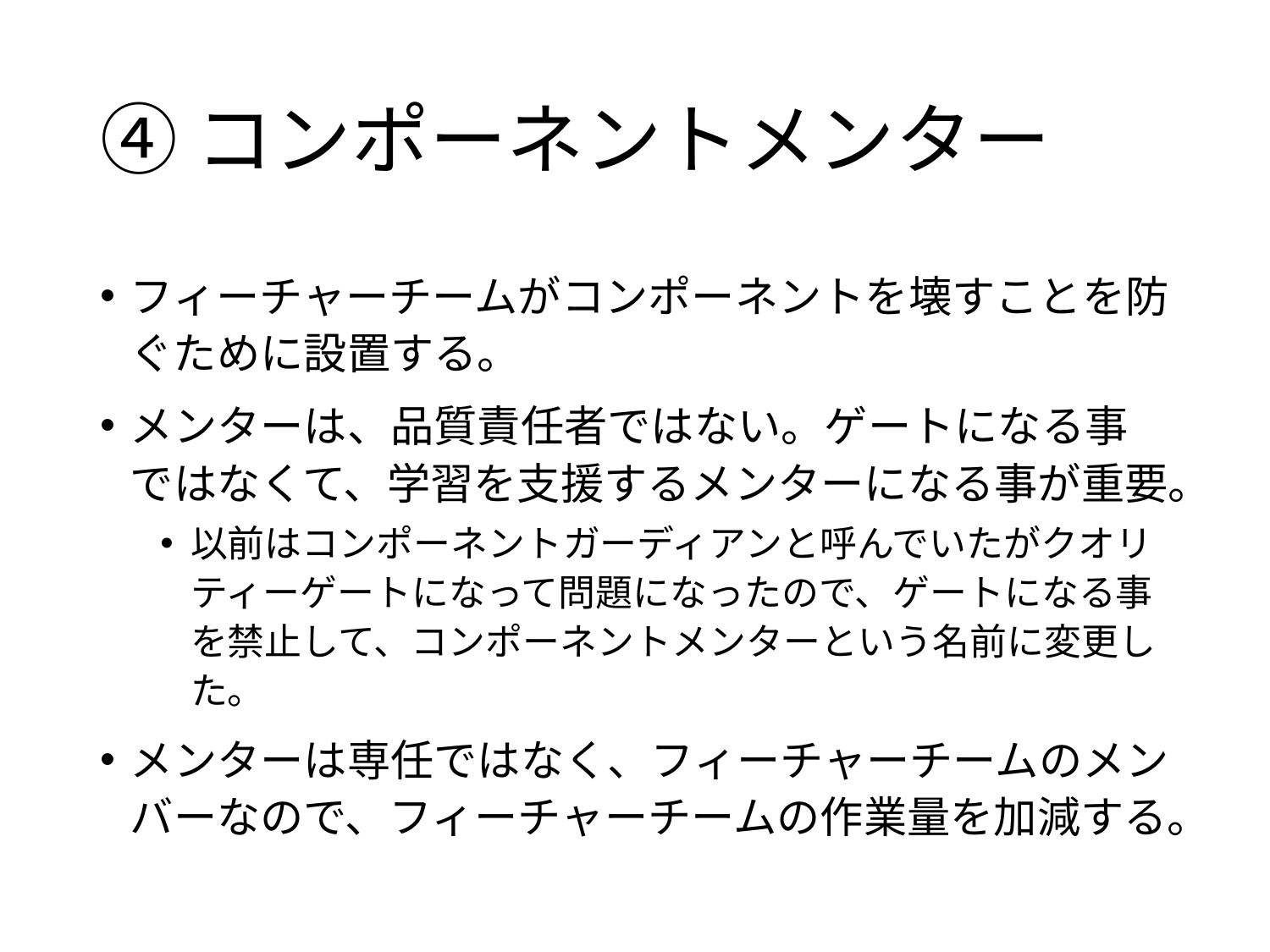

# ④コンポーネントメンター
フィーチャーチームがコンポーネントを壊すことを防ぐために設置する。
メンターは、品質責任者ではない。ゲートになる事ではなくて、学習を支援するメンターになる事が重要。
以前はコンポーネントガーディアンと呼んでいたがクオリティーゲートになって問題になったので、ゲートになる事を禁止して、コンポーネントメンターという名前に変更した。
メンターは専任ではなく、フィーチャーチームのメンバーなので、フィーチャーチームの作業量を加減する。